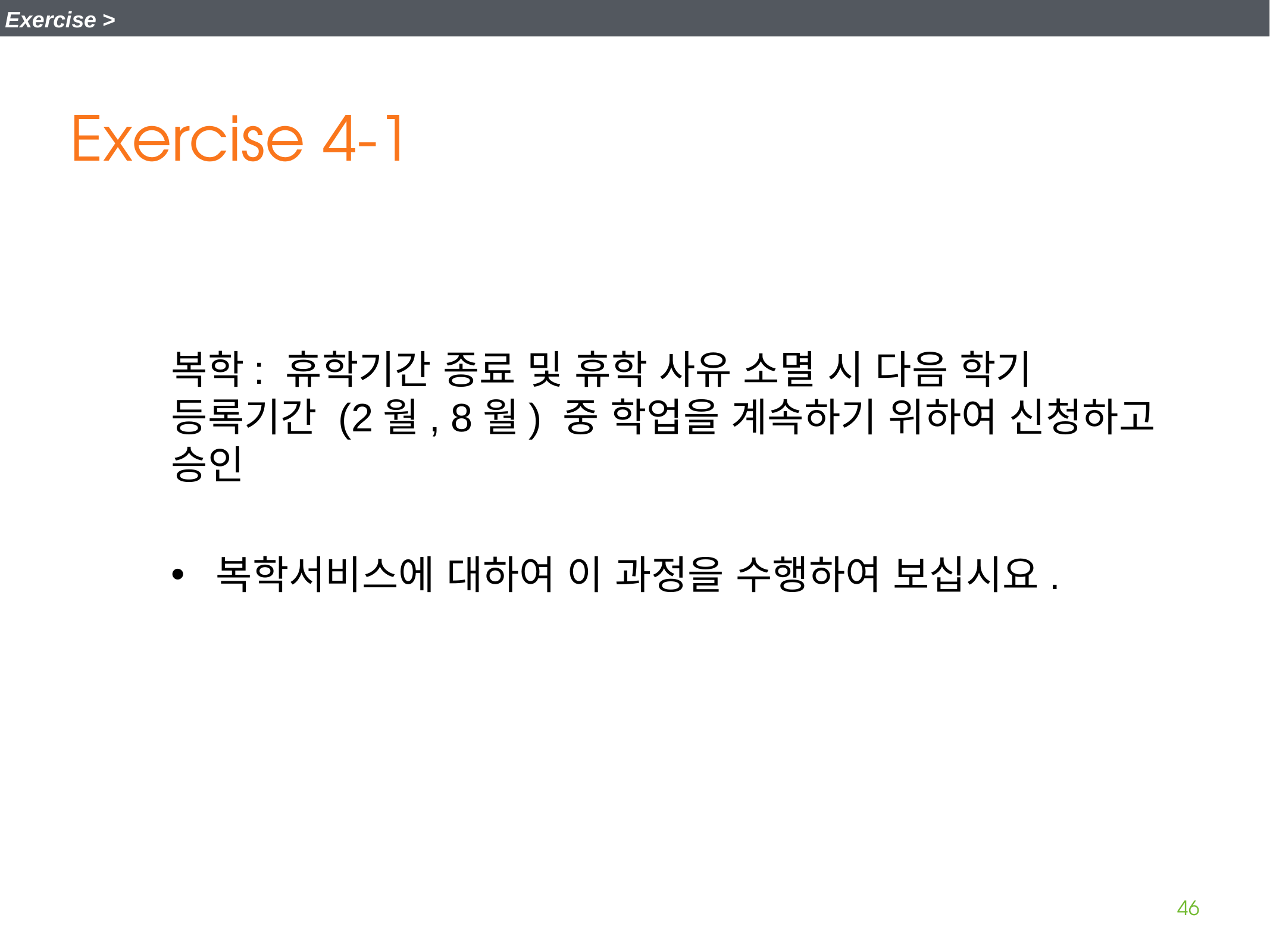

Exercise >
# Exercise 4-1
복학: 휴학기간 종료 및 휴학 사유 소멸 시 다음 학기 등록기간 (2월, 8월) 중 학업을 계속하기 위하여 신청하고 승인

복학서비스에 대하여 이 과정을 수행하여 보십시요.
46